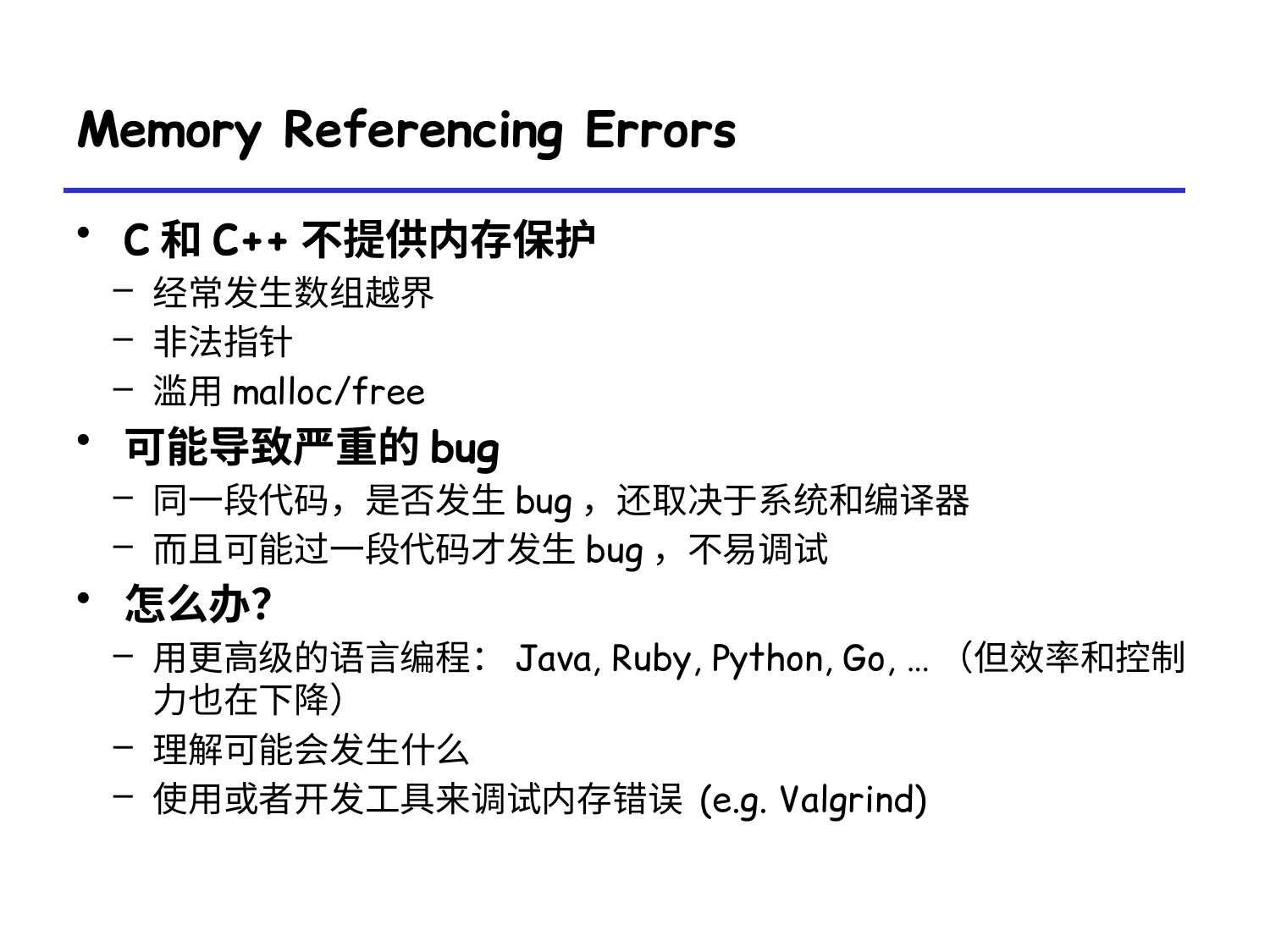

Carnegie Mellon
# Memory Referencing Errors
C和C++不提供内存保护
经常发生数组越界
非法指针
滥用malloc/free
可能导致严重的bug
同一段代码，是否发生bug，还取决于系统和编译器
而且可能过一段代码才发生bug，不易调试
怎么办？
用更高级的语言编程：Java, Ruby, Python, Go, …（但效率和控制力也在下降）
理解可能会发生什么
使用或者开发工具来调试内存错误 (e.g. Valgrind)